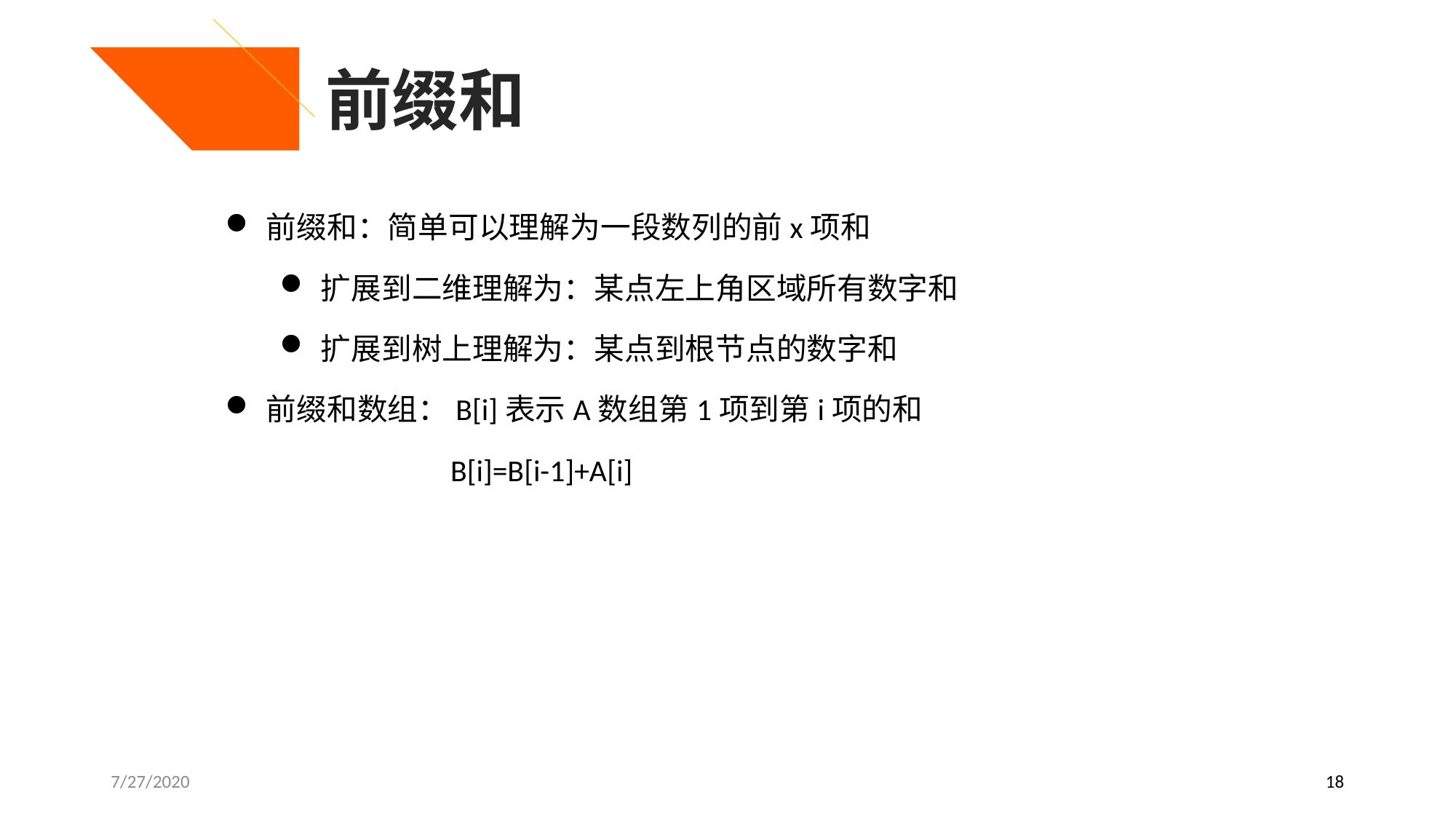

前缀和
前缀和：简单可以理解为一段数列的前x项和
扩展到二维理解为：某点左上角区域所有数字和
扩展到树上理解为：某点到根节点的数字和
前缀和数组：B[i]表示A数组第1项到第i项的和
 B[i]=B[i-1]+A[i]
7/27/2020
18